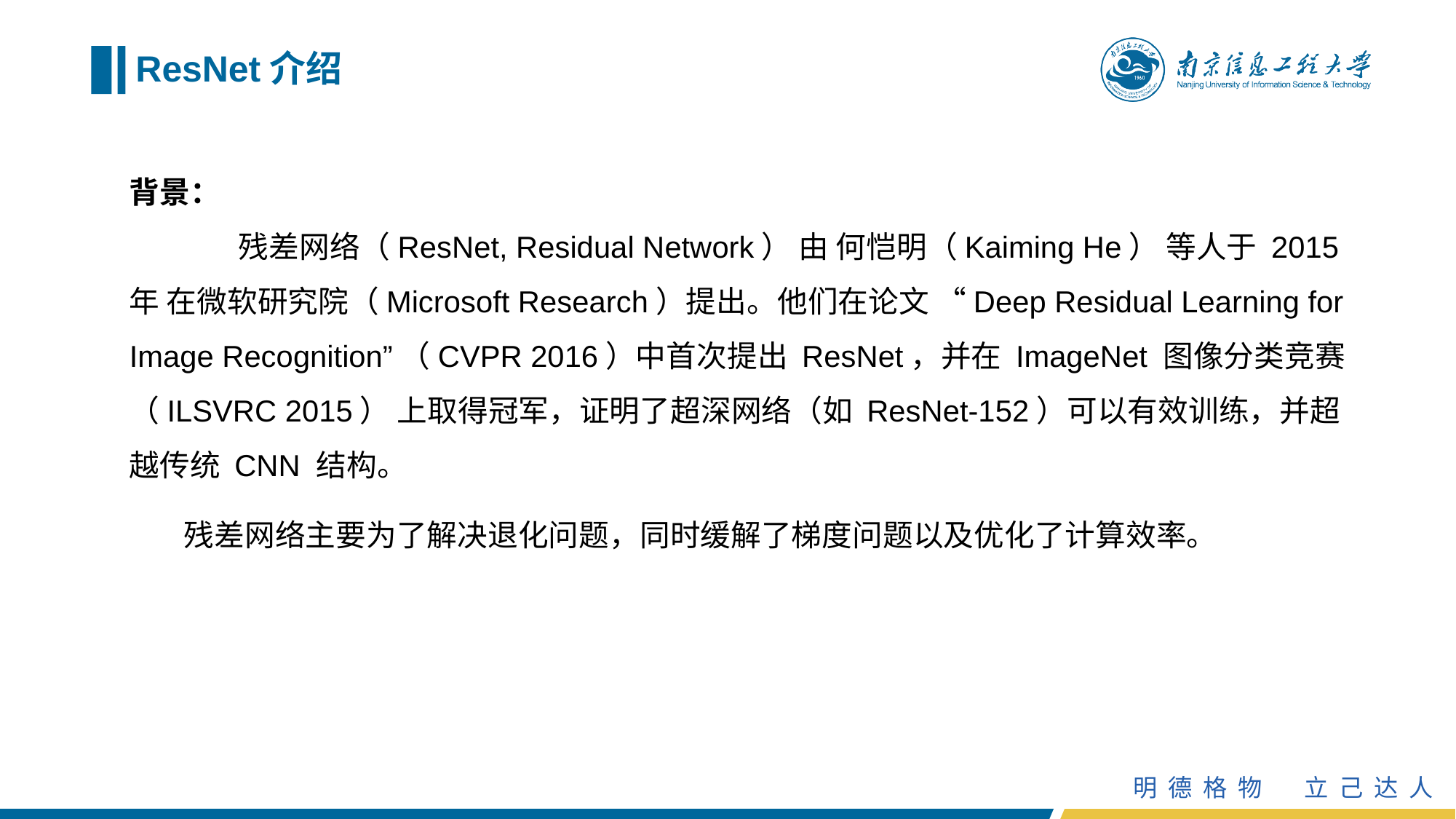

# ResNet介绍
背景：
	残差网络（ResNet, Residual Network） 由 何恺明（Kaiming He） 等人于 2015 年 在微软研究院（Microsoft Research）提出。他们在论文 “Deep Residual Learning for Image Recognition”（CVPR 2016）中首次提出 ResNet，并在 ImageNet 图像分类竞赛（ILSVRC 2015） 上取得冠军，证明了超深网络（如 ResNet-152）可以有效训练，并超越传统 CNN 结构。
残差网络主要为了解决退化问题，同时缓解了梯度问题以及优化了计算效率。